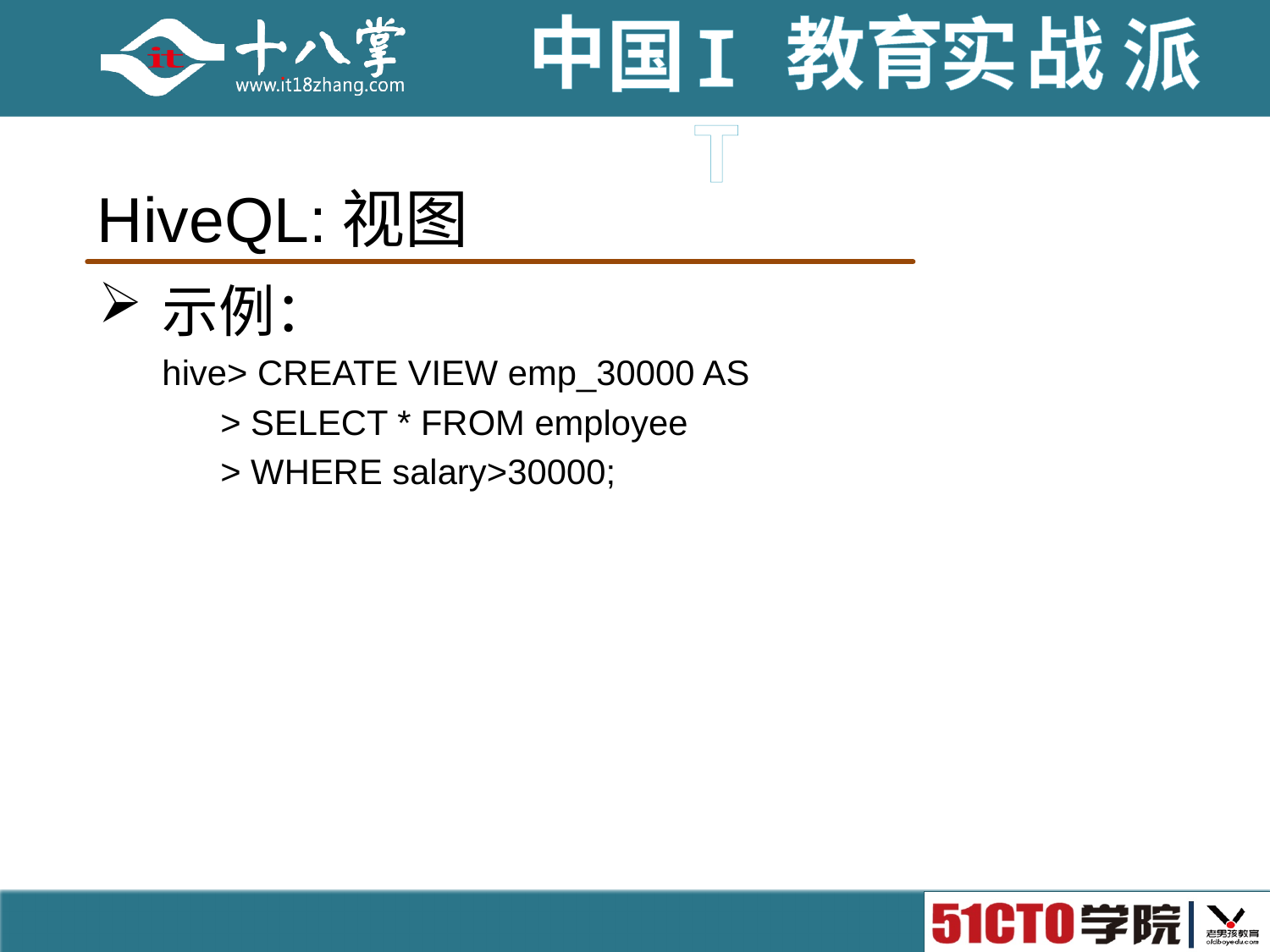

# HiveQL:视图
示例：
hive> CREATE VIEW emp_30000 AS
      > SELECT * FROM employee
      > WHERE salary>30000;